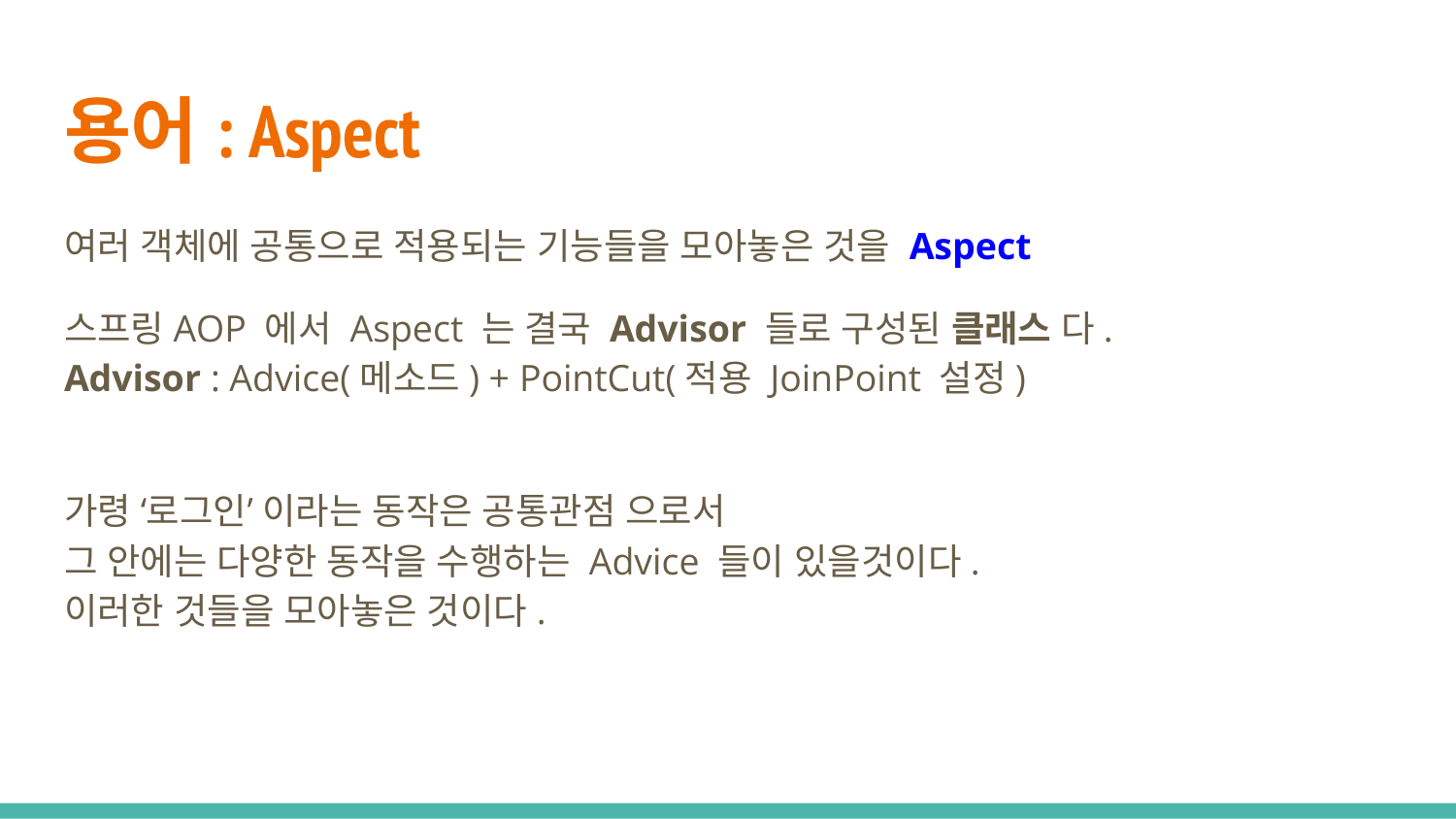

# 용어: Aspect
여러 객체에 공통으로 적용되는 기능들을 모아놓은 것을 Aspect
스프링AOP 에서 Aspect 는 결국 Advisor 들로 구성된 클래스 다.
Advisor : Advice(메소드) + PointCut(적용 JoinPoint 설정)
가령 ‘로그인’ 이라는 동작은 공통관점 으로서
그 안에는 다양한 동작을 수행하는 Advice 들이 있을것이다.
이러한 것들을 모아놓은 것이다.